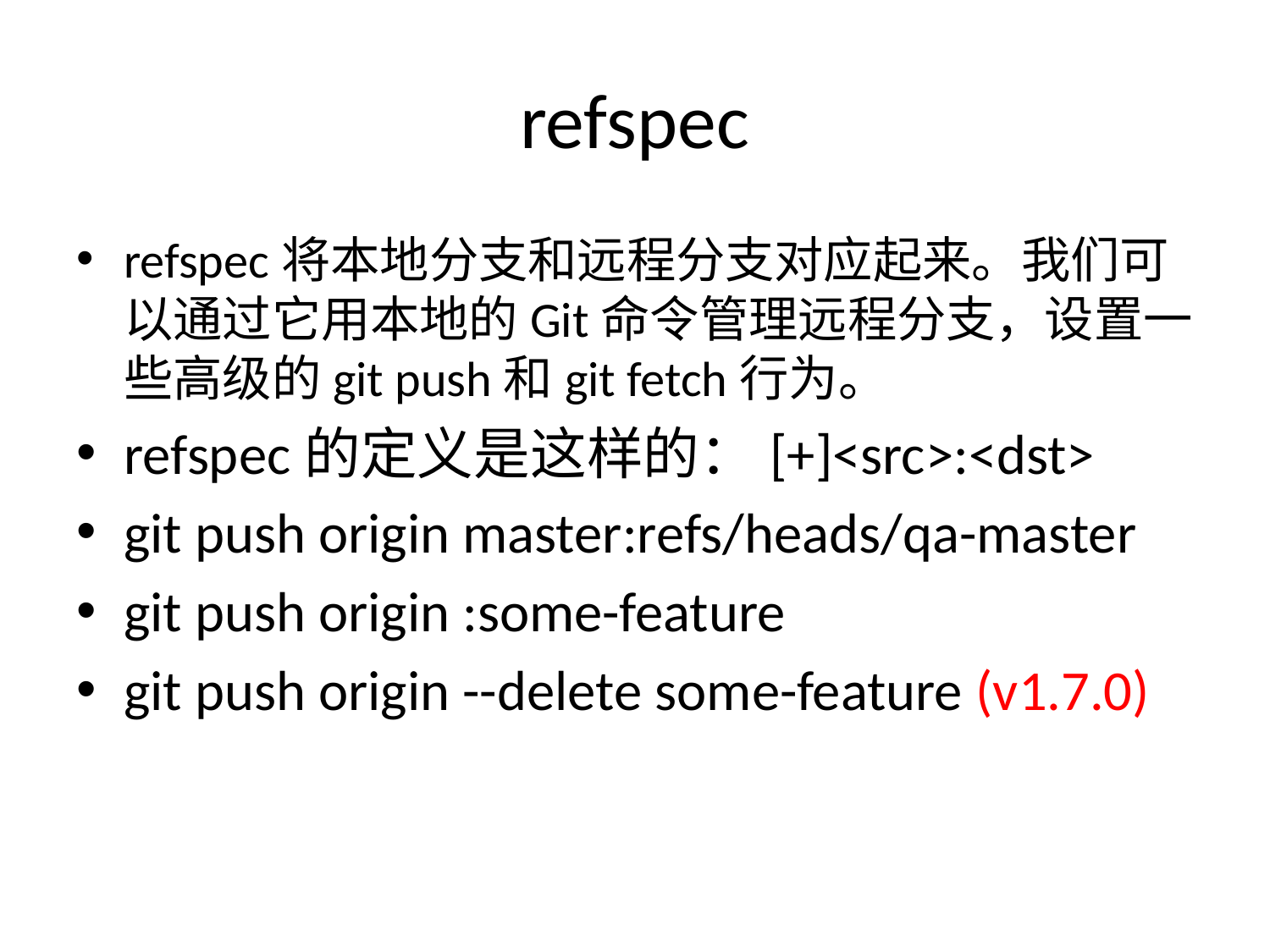

# refspec
refspec将本地分支和远程分支对应起来。我们可以通过它用本地的Git命令管理远程分支，设置一些高级的git push和git fetch行为。
refspec的定义是这样的：[+]<src>:<dst>
git push origin master:refs/heads/qa-master
git push origin :some-feature
git push origin --delete some-feature (v1.7.0)